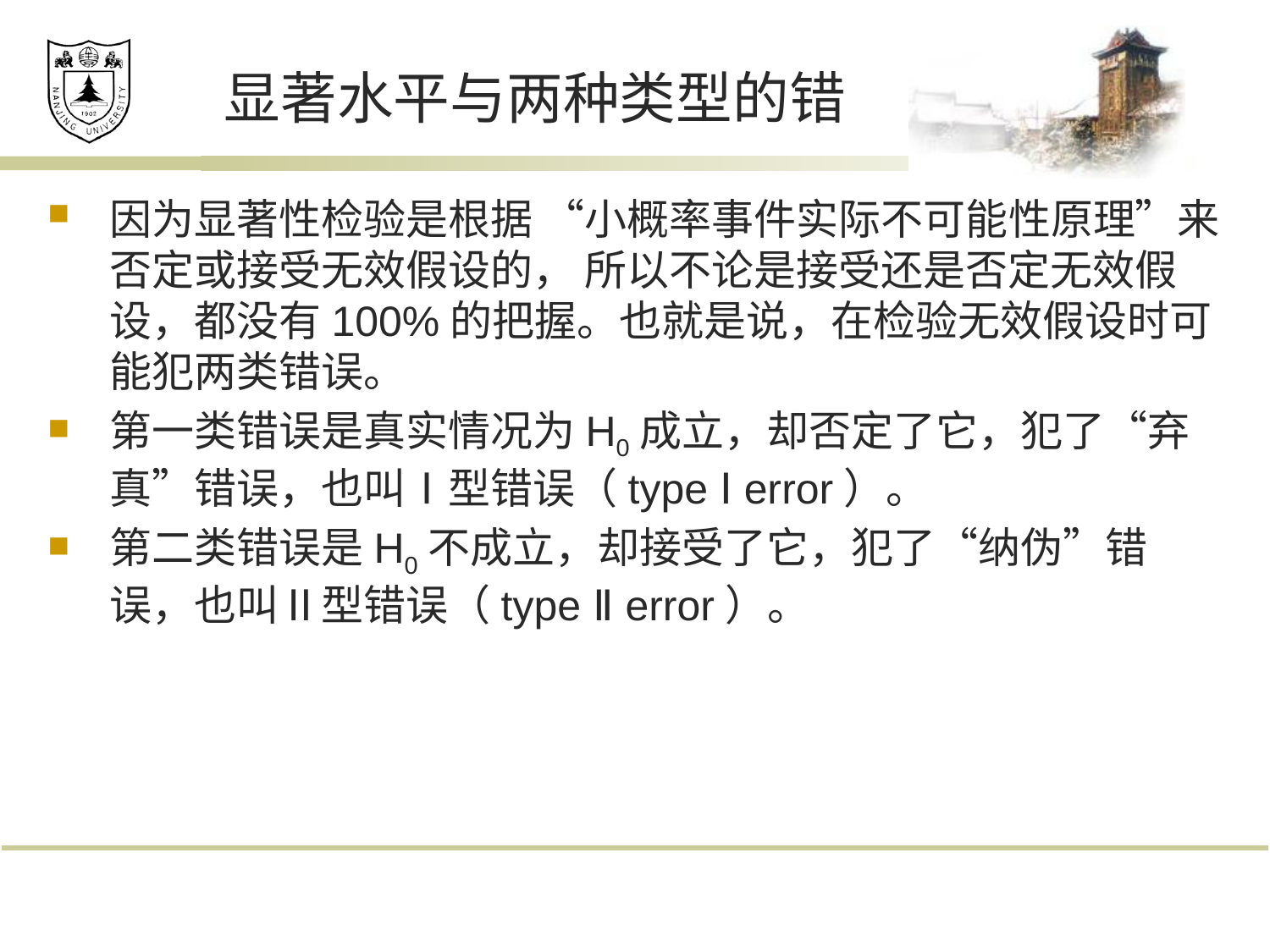

# 显著水平与两种类型的错
因为显著性检验是根据 “小概率事件实际不可能性原理”来否定或接受无效假设的， 所以不论是接受还是否定无效假设，都没有100%的把握。也就是说，在检验无效假设时可能犯两类错误。
第一类错误是真实情况为H0成立，却否定了它，犯了“弃真”错误，也叫Ⅰ型错误（type Ⅰ error）。
第二类错误是H0不成立，却接受了它，犯了“纳伪”错误，也叫Ⅱ型错误（type Ⅱ error）。